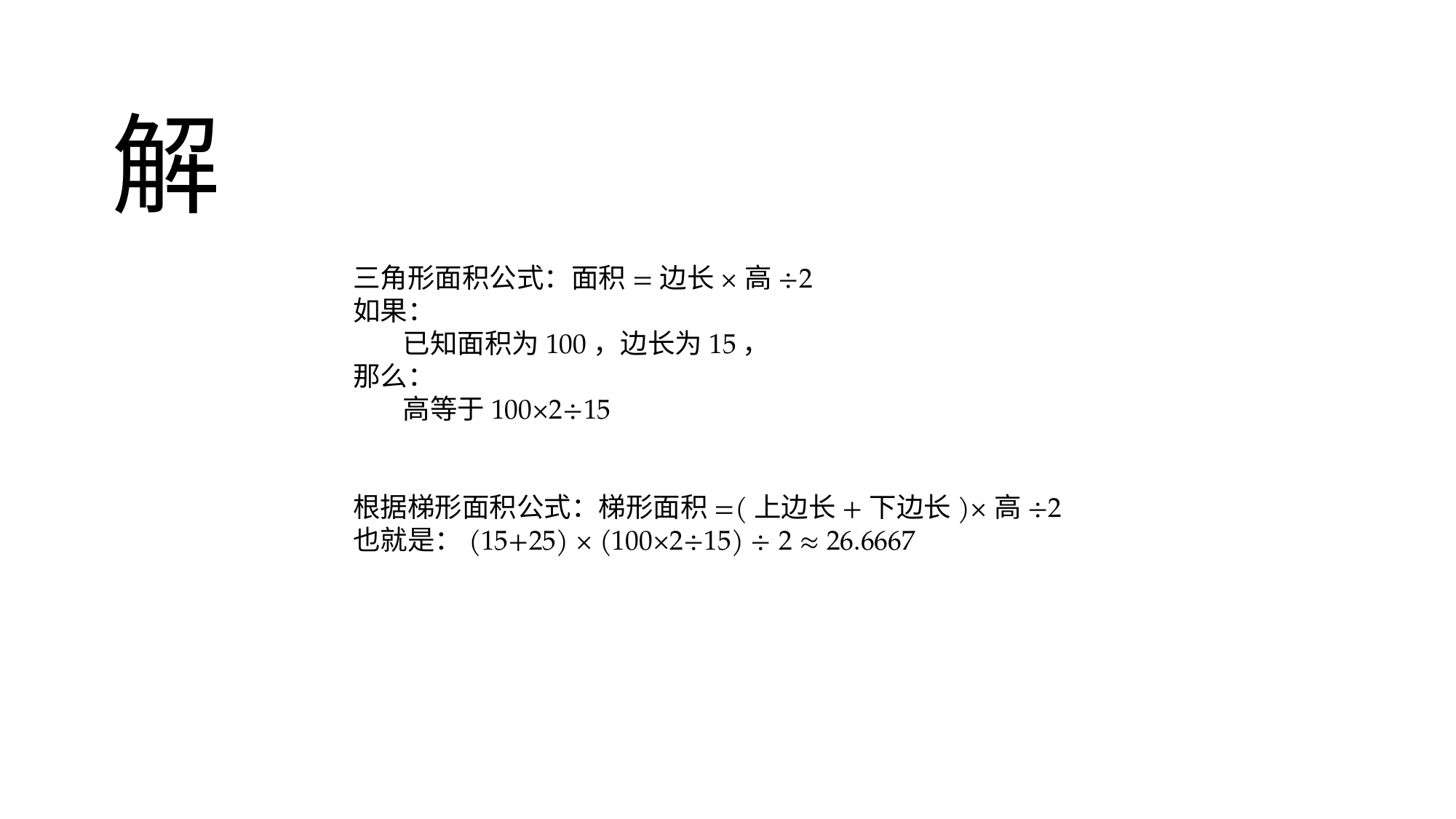

解
三角形面积公式：面积=边长×高÷2
如果：
       已知面积为100，边长为15，
那么：
       高等于100×2÷15

根据梯形面积公式：梯形面积=(上边长+下边长)×高÷2
也就是：(15+25) × (100×2÷15) ÷ 2 ≈ 26.6667